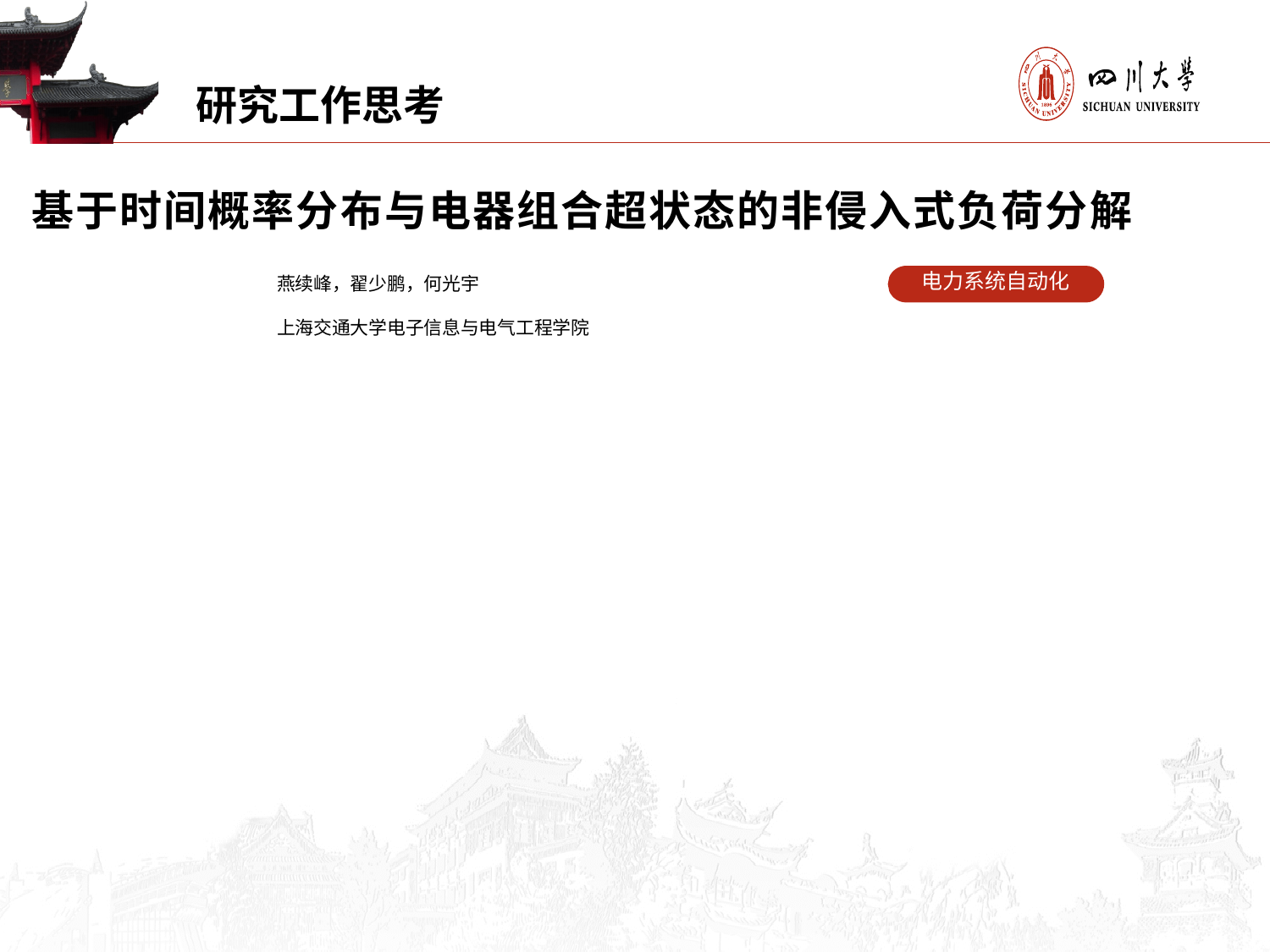

# 研究工作思考
基于时间概率分布与电器组合超状态的非侵入式负荷分解
燕续峰，翟少鹏，何光宇

上海交通大学电子信息与电气工程学院

电力系统自动化